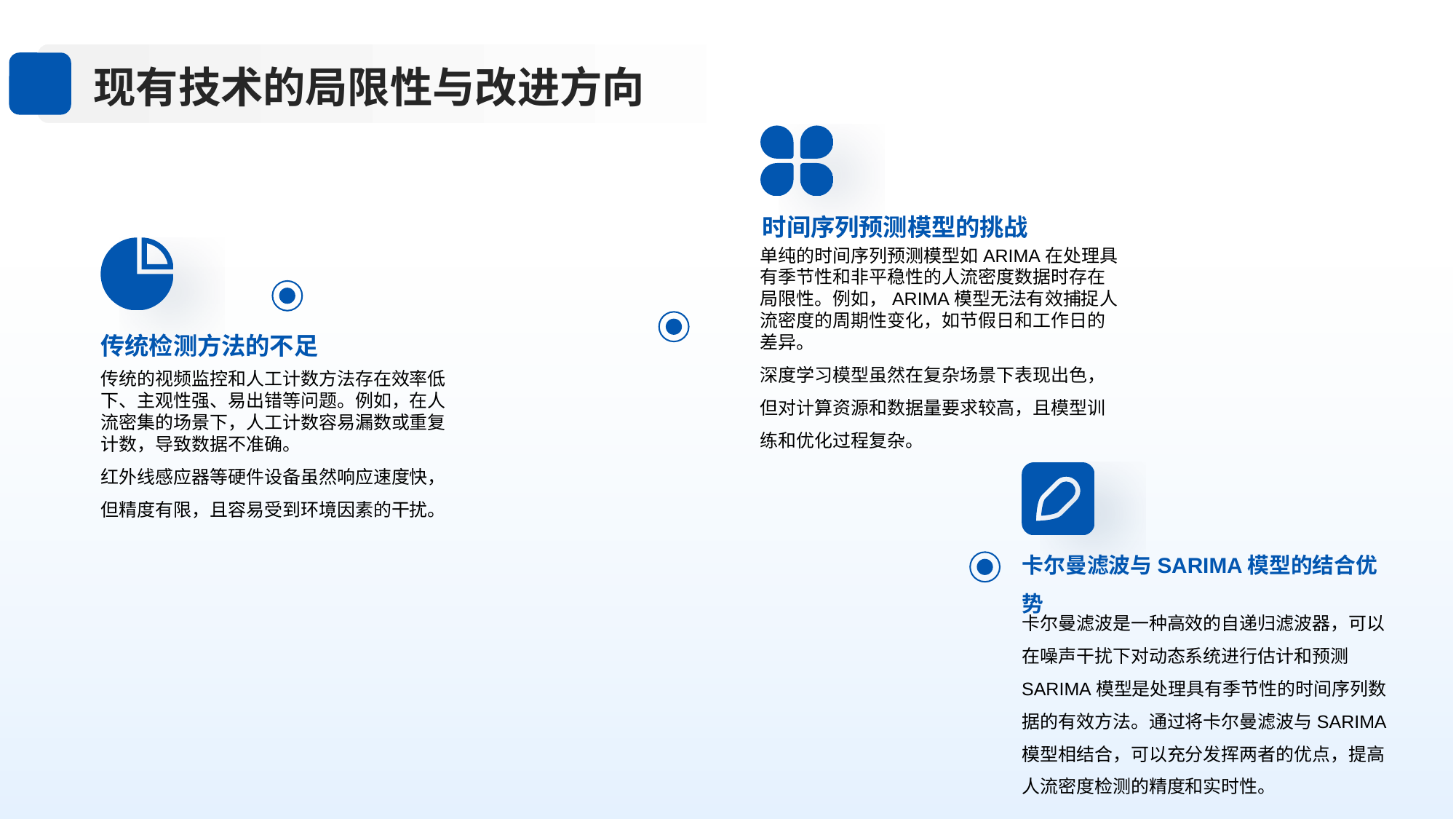

现有技术的局限性与改进方向

时间序列预测模型的挑战

单纯的时间序列预测模型如ARIMA在处理具有季节性和非平稳性的人流密度数据时存在局限性。例如，ARIMA模型无法有效捕捉人流密度的周期性变化，如节假日和工作日的差异。
深度学习模型虽然在复杂场景下表现出色，但对计算资源和数据量要求较高，且模型训练和优化过程复杂。

传统检测方法的不足
传统的视频监控和人工计数方法存在效率低下、主观性强、易出错等问题。例如，在人流密集的场景下，人工计数容易漏数或重复计数，导致数据不准确。
红外线感应器等硬件设备虽然响应速度快，但精度有限，且容易受到环境因素的干扰。

卡尔曼滤波与SARIMA模型的结合优势
卡尔曼滤波是一种高效的自递归滤波器，可以在噪声干扰下对动态系统进行估计和预测SARIMA模型是处理具有季节性的时间序列数据的有效方法。通过将卡尔曼滤波与SARIMA模型相结合，可以充分发挥两者的优点，提高人流密度检测的精度和实时性。